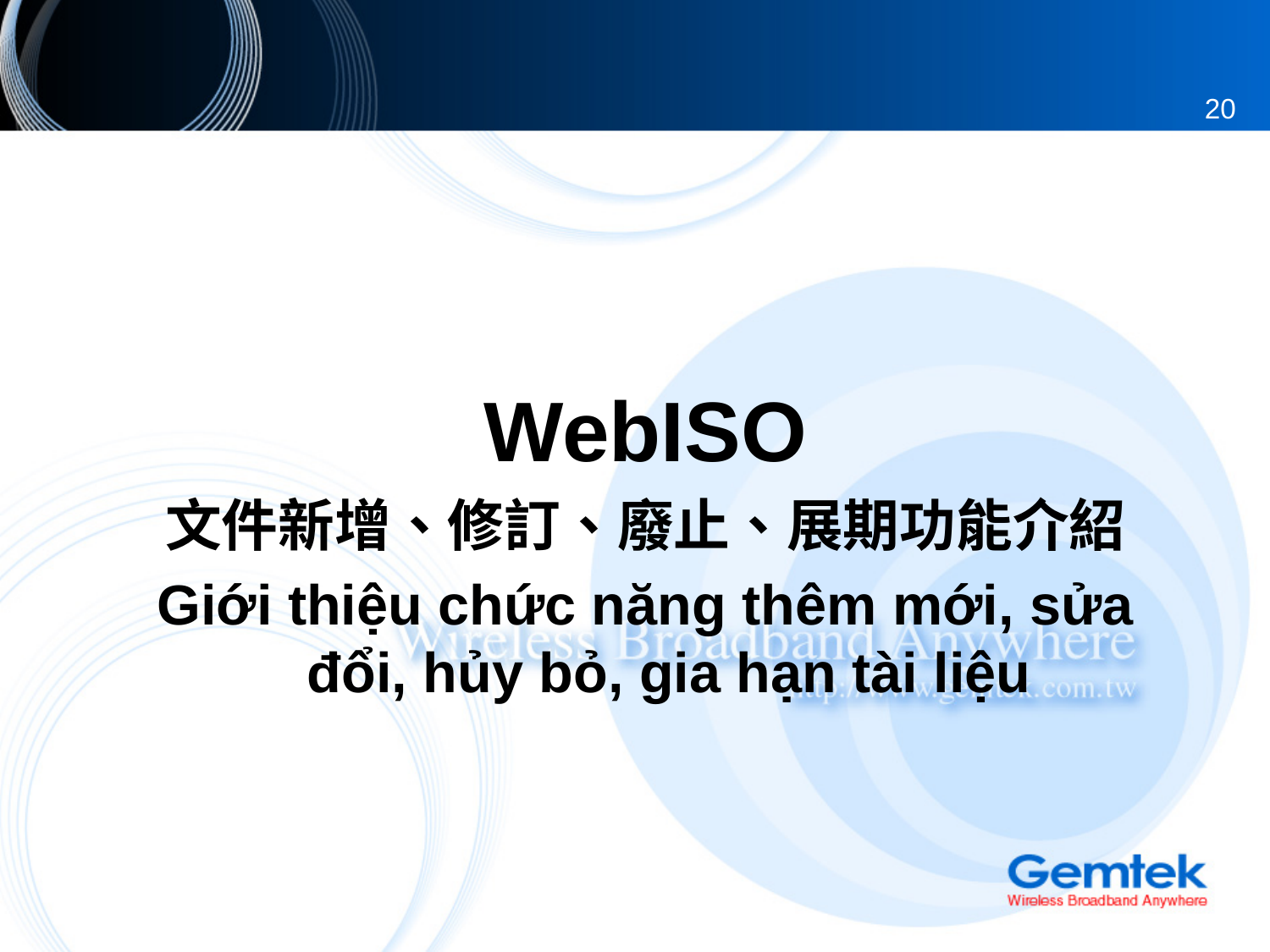

20
WebISO
文件新增、修訂、廢止、展期功能介紹
Giới thiệu chức năng thêm mới, sửa đổi, hủy bỏ, gia hạn tài liệu